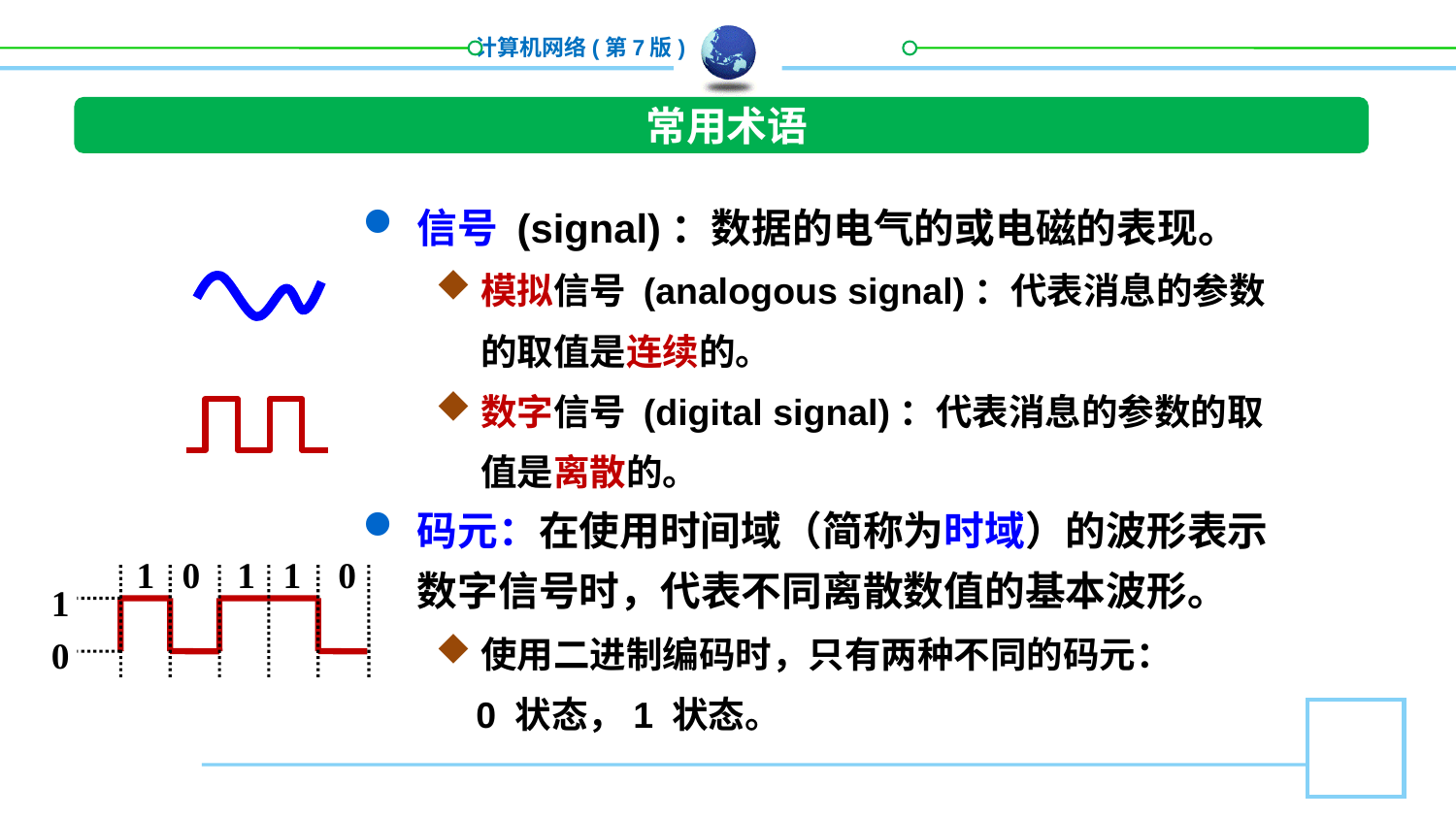

常用术语
信号 (signal)：数据的电气的或电磁的表现。
模拟信号 (analogous signal)：代表消息的参数的取值是连续的。
数字信号 (digital signal)：代表消息的参数的取值是离散的。
码元：在使用时间域（简称为时域）的波形表示数字信号时，代表不同离散数值的基本波形。
使用二进制编码时，只有两种不同的码元：
    0 状态，1 状态。

1   0    1   1    0

1

0